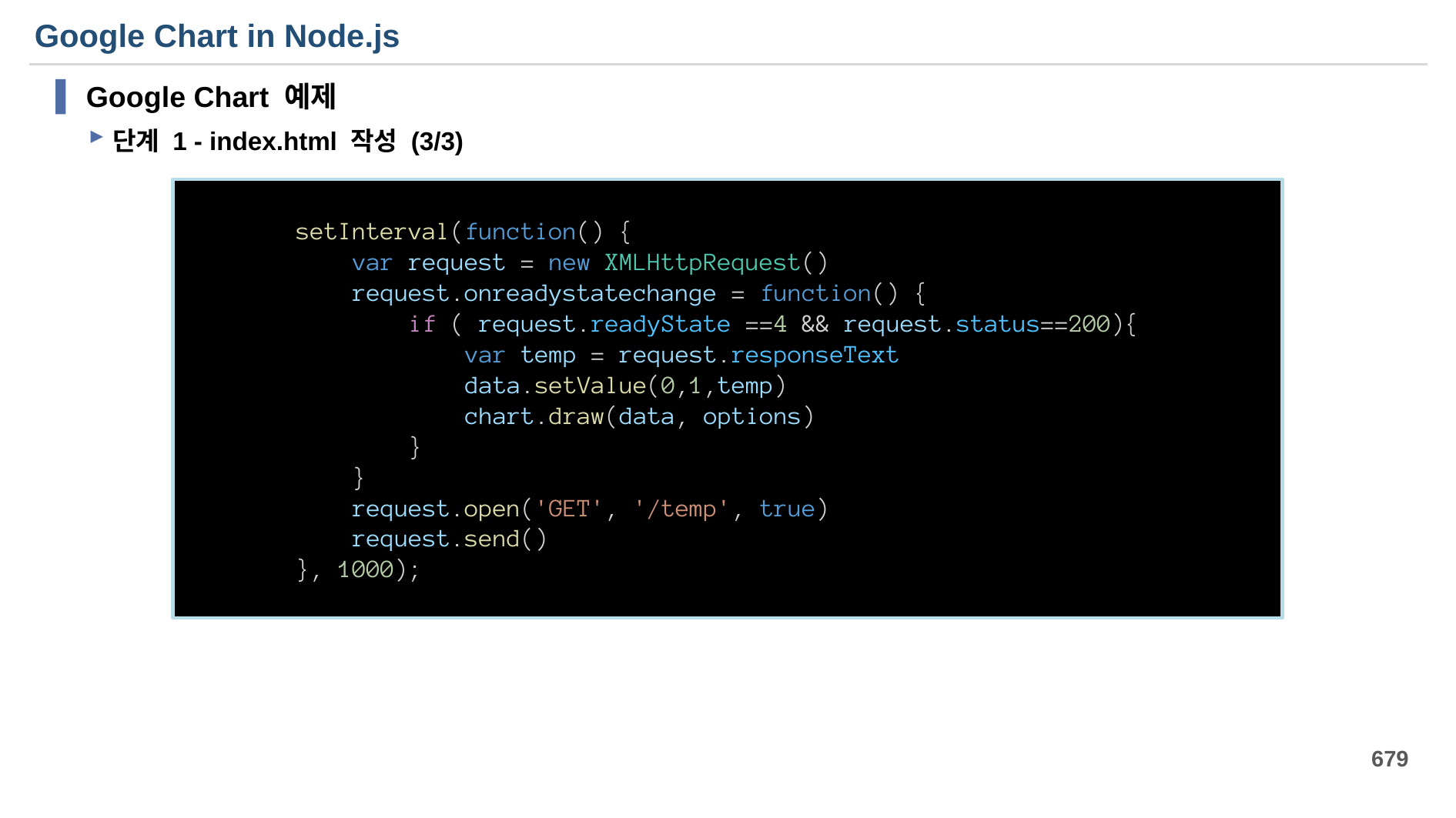

# Google Chart in Node.js
Google Chart 예제
단계 1 - index.html 작성 (3/3)

        setInterval(function() {
            var request = new XMLHttpRequest()
            request.onreadystatechange = function() {
                if ( request.readyState ==4 && request.status==200){
                    var temp = request.responseText
                    data.setValue(0,1,temp)
                    chart.draw(data, options)
                }
            }
            request.open('GET', '/temp', true)
            request.send()
        }, 1000);
679